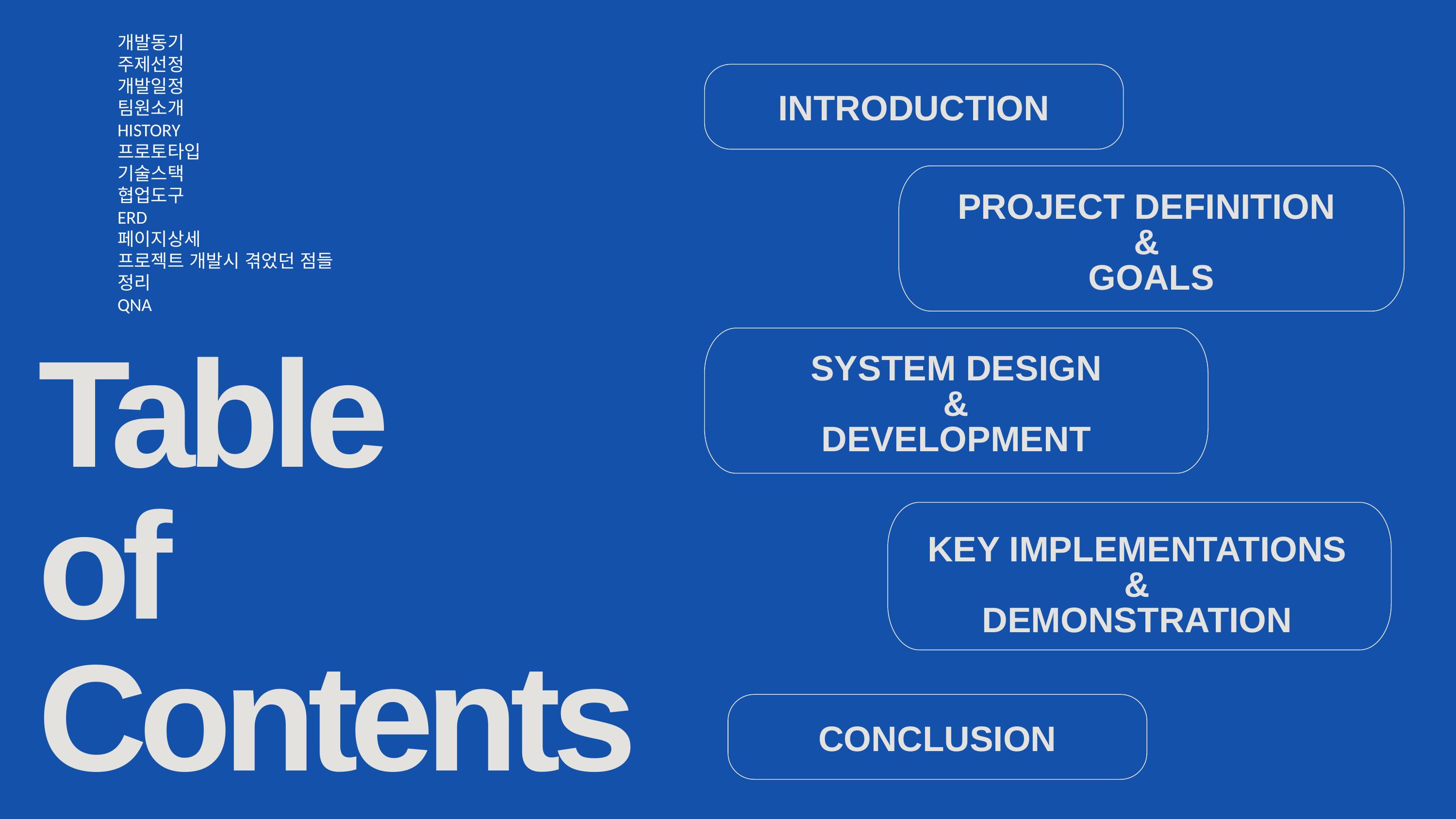

개발동기
주제선정
개발일정
팀원소개
HISTORY
프로토타입
기술스택
협업도구
ERD
페이지상세
프로젝트 개발시 겪었던 점들 정리
QNA

INTRODUCTION

PROJECT DEFINITION
&
GOALS

SYSTEM DESIGN
&
DEVELOPMENT
Table
of Contents

KEY IMPLEMENTATIONS
&
DEMONSTRATION

CONCLUSION